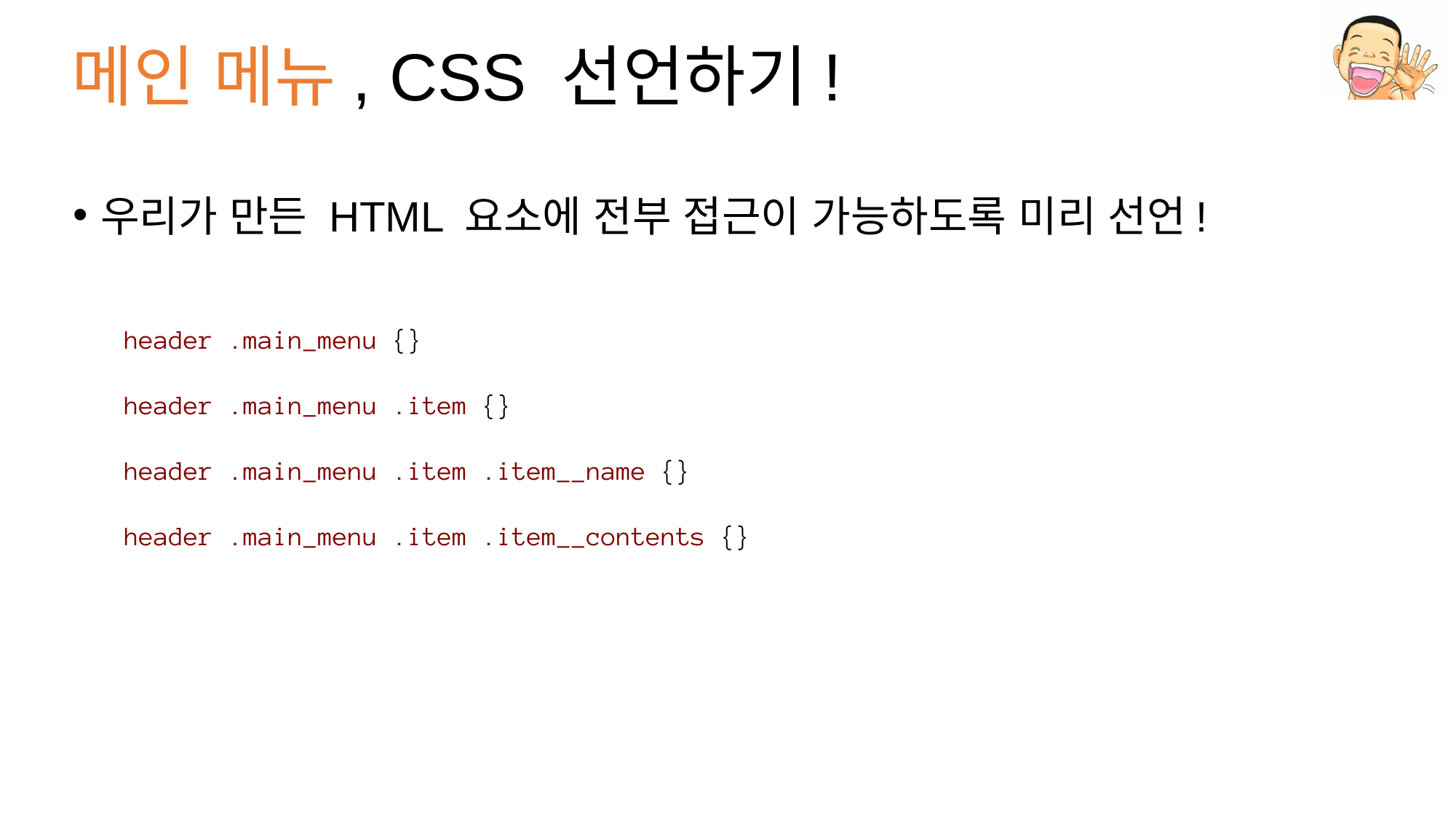

# 메인 메뉴, CSS 선언하기!
우리가 만든 HTML 요소에 전부 접근이 가능하도록 미리 선언!
header .main_menu {}
header .main_menu .item {}
header .main_menu .item .item__name {}
header .main_menu .item .item__contents {}